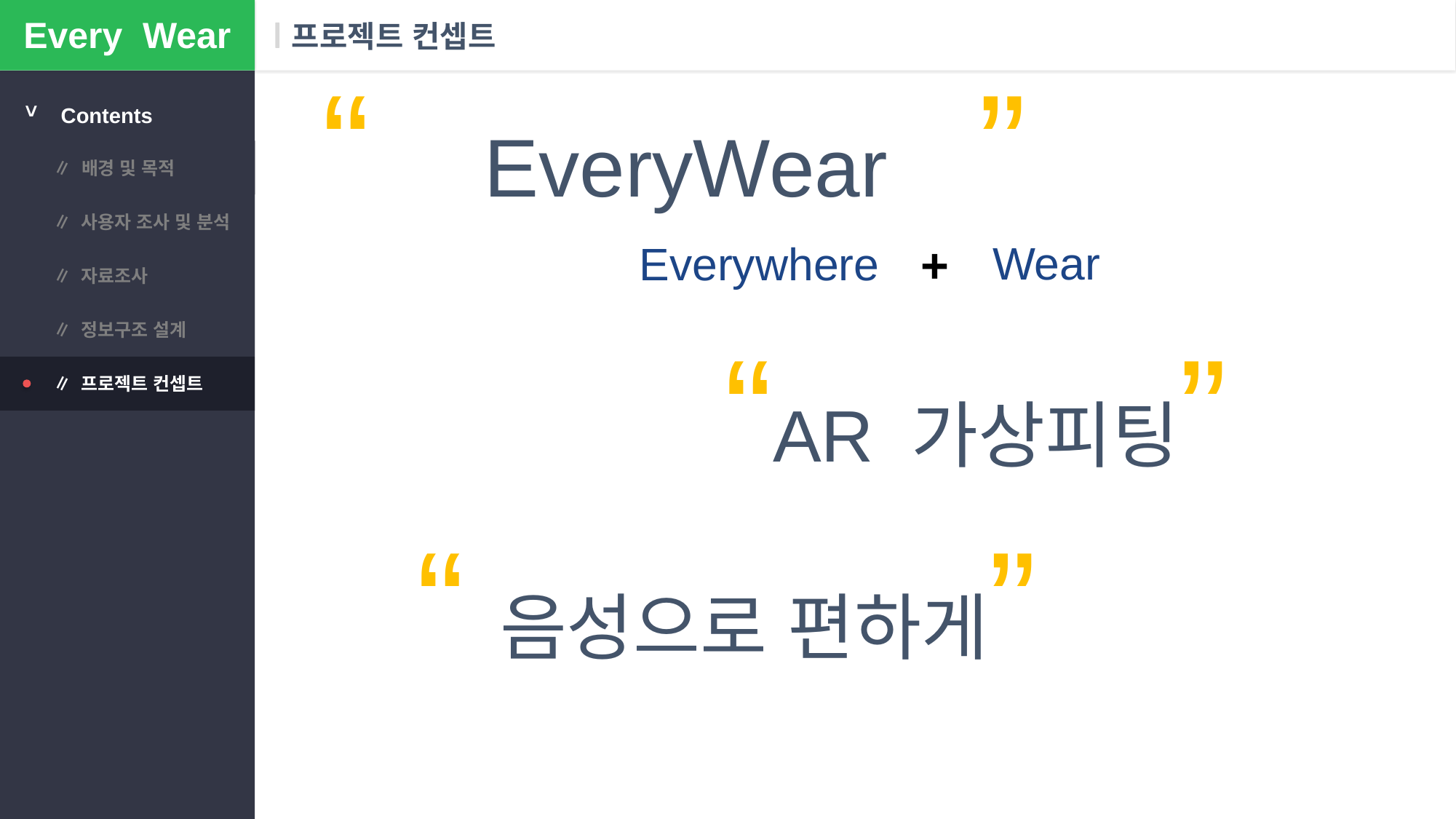

Every  Wear
# 프로젝트 컨셉트
“     EveryWear    ”
>
Contents
∥ 배경 및 목적
∥ 사용자 조사 및 분석
Wear
Everywhere
+
∥ 자료조사
∥ 정보구조 설계
“AR 가상피팅”
∥ 프로젝트 컨셉트

“음성으로 편하게”